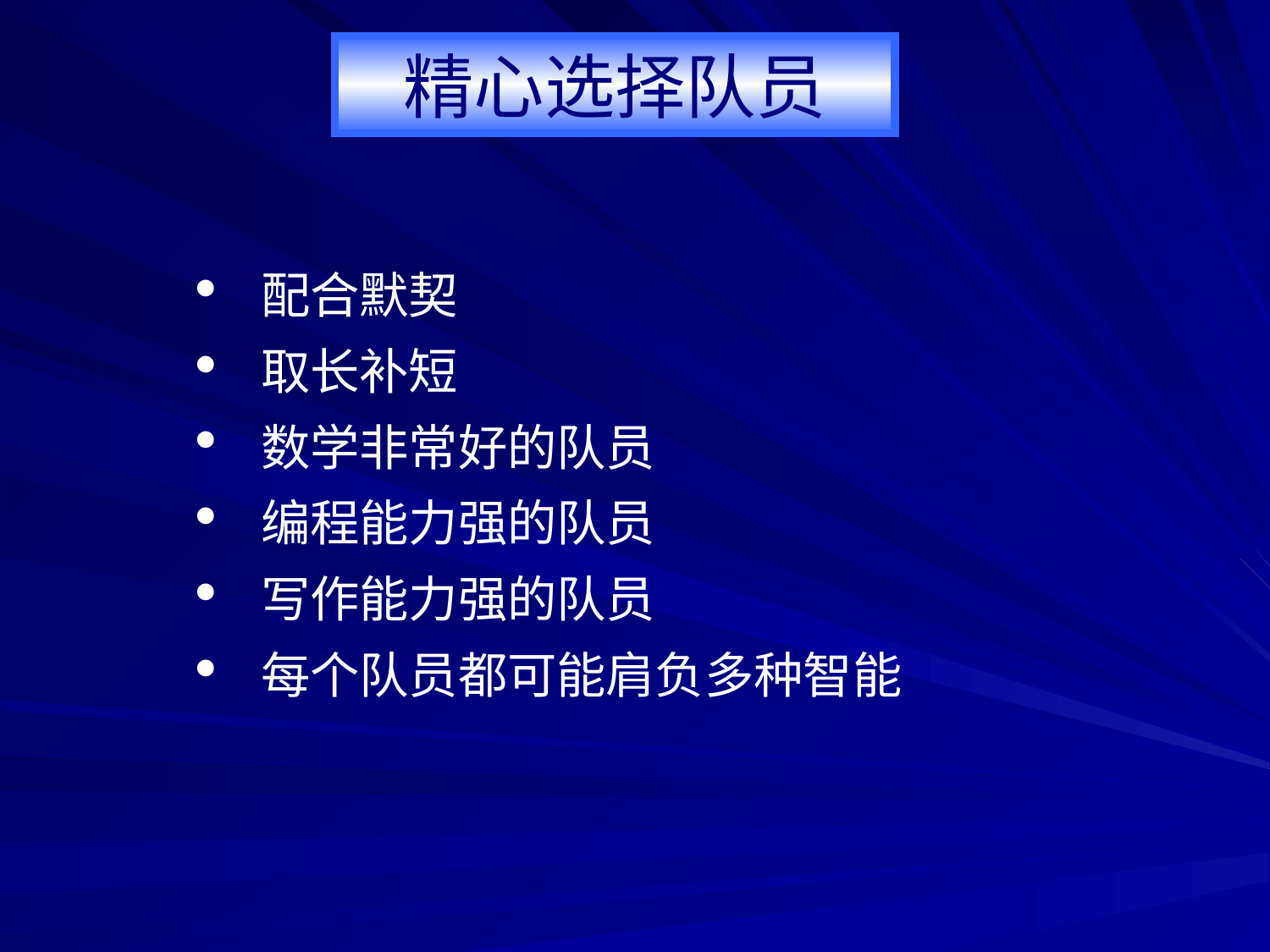

精心选择队员
配合默契
取长补短
数学非常好的队员
编程能力强的队员
写作能力强的队员
每个队员都可能肩负多种智能